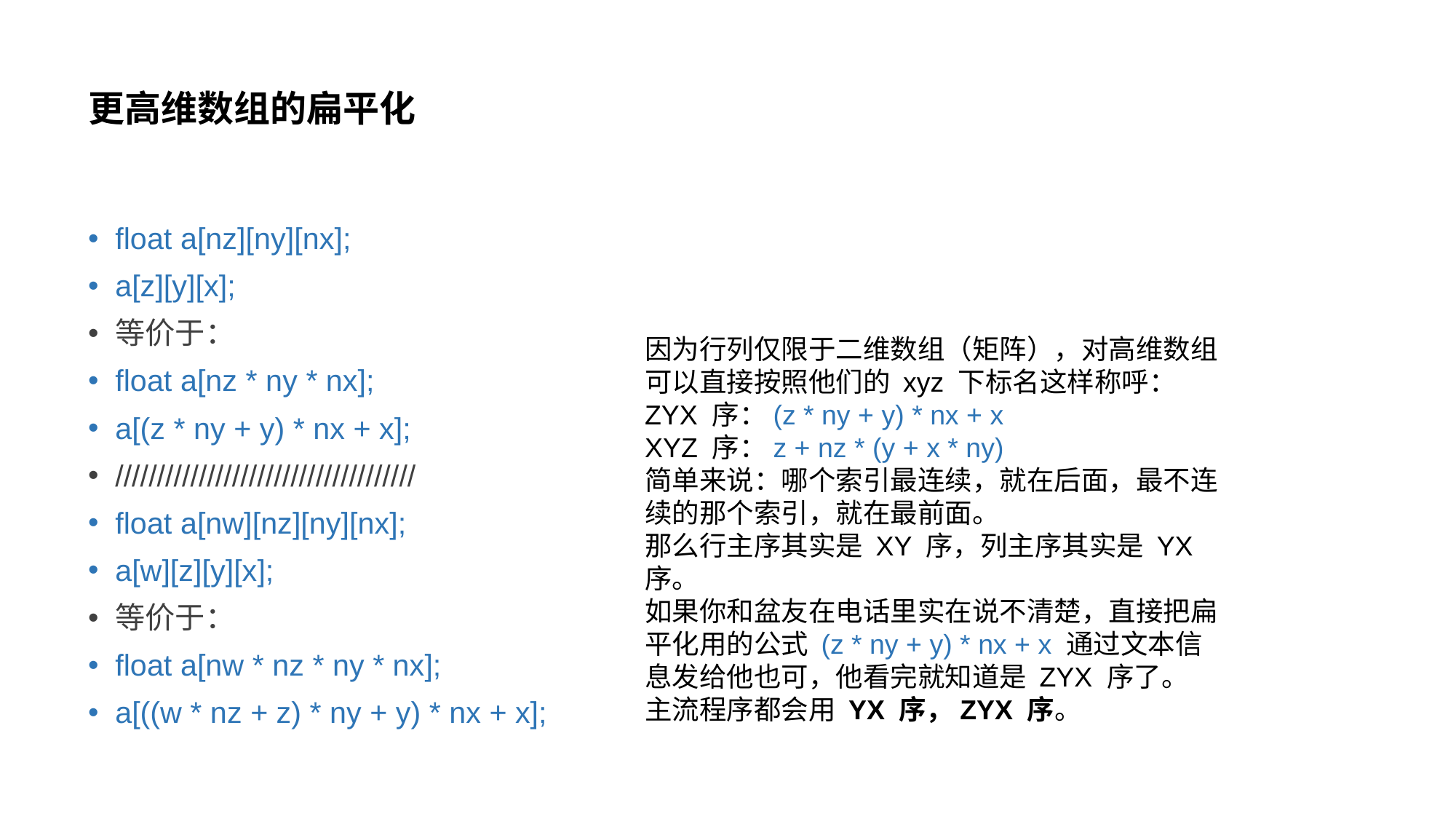

# 更高维数组的扁平化
float a[nz][ny][nx];
a[z][y][x];
等价于：
float a[nz * ny * nx];
a[(z * ny + y) * nx + x];
////////////////////////////////////
float a[nw][nz][ny][nx];
a[w][z][y][x];
等价于：
float a[nw * nz * ny * nx];
a[((w * nz + z) * ny + y) * nx + x];
因为行列仅限于二维数组（矩阵），对高维数组可以直接按照他们的 xyz 下标名这样称呼：
ZYX 序：(z * ny + y) * nx + x
XYZ 序：z + nz * (y + x * ny)
简单来说：哪个索引最连续，就在后面，最不连续的那个索引，就在最前面。
那么行主序其实是 XY 序，列主序其实是 YX 序。
如果你和盆友在电话里实在说不清楚，直接把扁平化用的公式 (z * ny + y) * nx + x 通过文本信息发给他也可，他看完就知道是 ZYX 序了。
主流程序都会用 YX 序，ZYX 序。